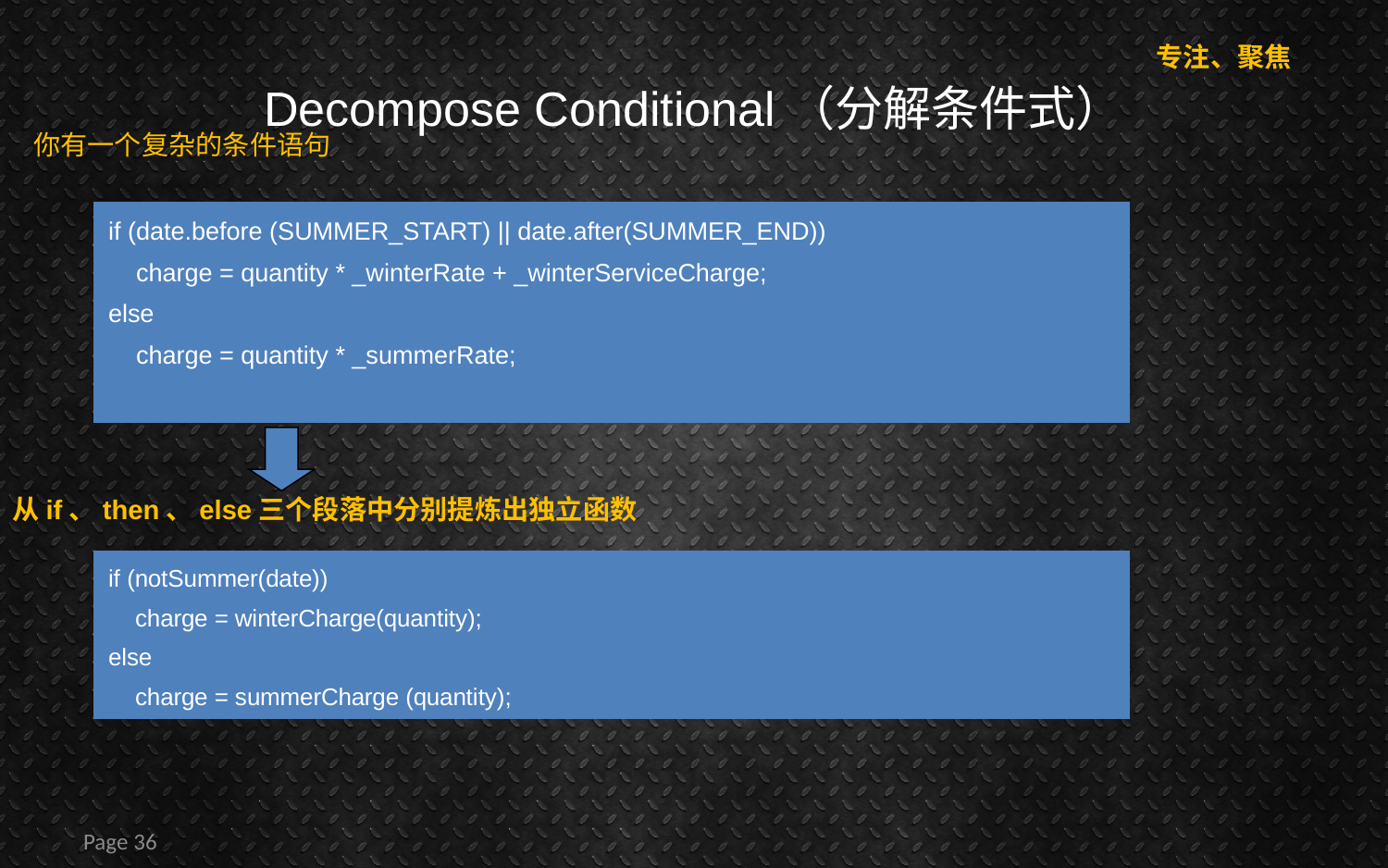

# Decompose Conditional（分解条件式）
专注、聚焦
你有一个复杂的条件语句
if (date.before (SUMMER_START) || date.after(SUMMER_END))
    charge = quantity * _winterRate + _winterServiceCharge;
else
    charge = quantity * _summerRate;

从if、then、else三个段落中分别提炼出独立函数
if (notSummer(date))
    charge = winterCharge(quantity);
else
    charge = summerCharge (quantity);

Page 36